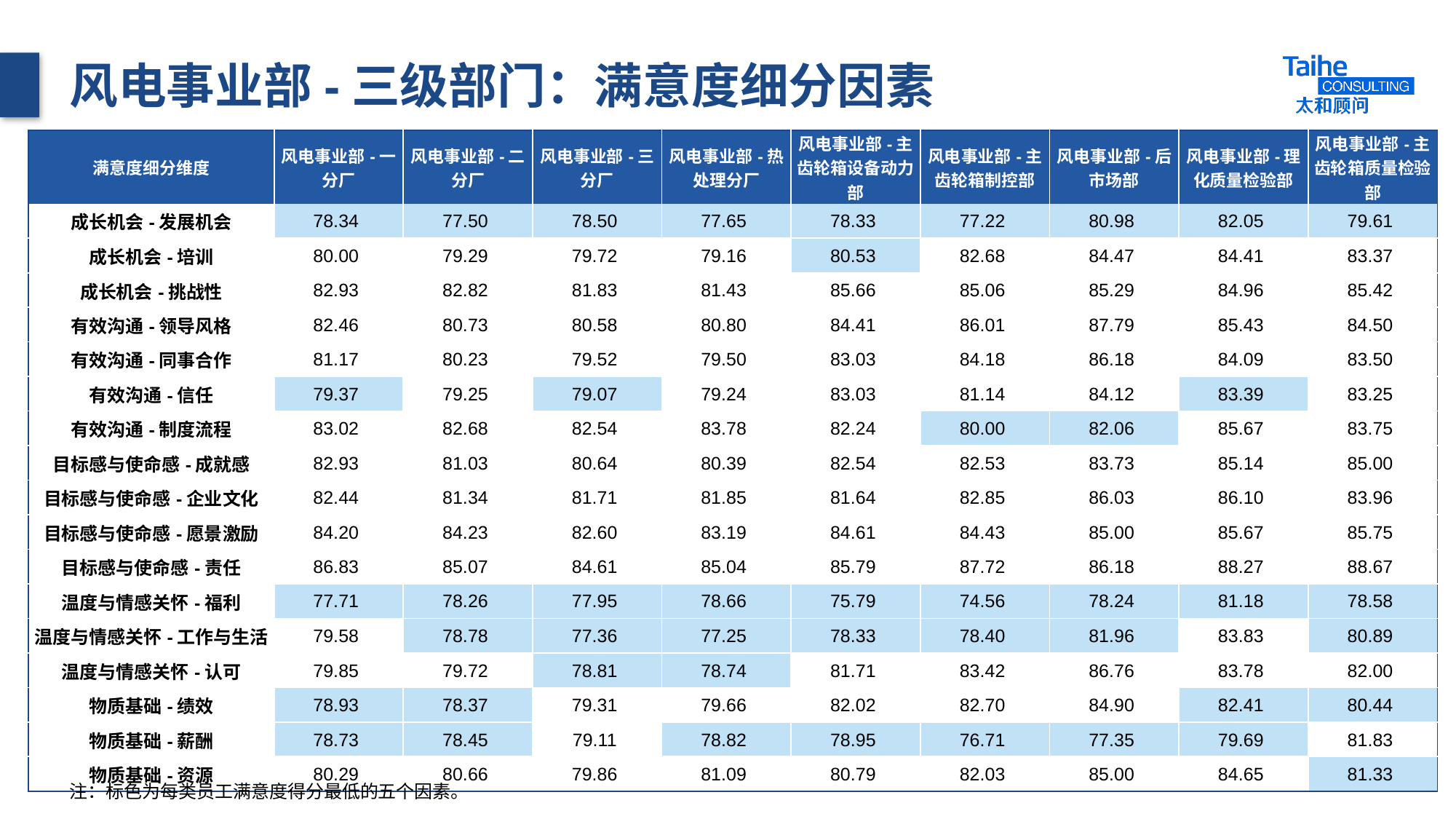

# 风电事业部-三级部门：满意度细分因素
| 满意度细分维度 | 风电事业部-一分厂 | 风电事业部-二分厂 | 风电事业部-三分厂 | 风电事业部-热处理分厂 | 风电事业部-主齿轮箱设备动力部 | 风电事业部-主齿轮箱制控部 | 风电事业部-后市场部 | 风电事业部-理化质量检验部 | 风电事业部-主齿轮箱质量检验部 |
| --- | --- | --- | --- | --- | --- | --- | --- | --- | --- |
| 成长机会-发展机会 | 78.34 | 77.50 | 78.50 | 77.65 | 78.33 | 77.22 | 80.98 | 82.05 | 79.61 |
| 成长机会-培训 | 80.00 | 79.29 | 79.72 | 79.16 | 80.53 | 82.68 | 84.47 | 84.41 | 83.37 |
| 成长机会-挑战性 | 82.93 | 82.82 | 81.83 | 81.43 | 85.66 | 85.06 | 85.29 | 84.96 | 85.42 |
| 有效沟通-领导风格 | 82.46 | 80.73 | 80.58 | 80.80 | 84.41 | 86.01 | 87.79 | 85.43 | 84.50 |
| 有效沟通-同事合作 | 81.17 | 80.23 | 79.52 | 79.50 | 83.03 | 84.18 | 86.18 | 84.09 | 83.50 |
| 有效沟通-信任 | 79.37 | 79.25 | 79.07 | 79.24 | 83.03 | 81.14 | 84.12 | 83.39 | 83.25 |
| 有效沟通-制度流程 | 83.02 | 82.68 | 82.54 | 83.78 | 82.24 | 80.00 | 82.06 | 85.67 | 83.75 |
| 目标感与使命感-成就感 | 82.93 | 81.03 | 80.64 | 80.39 | 82.54 | 82.53 | 83.73 | 85.14 | 85.00 |
| 目标感与使命感-企业文化 | 82.44 | 81.34 | 81.71 | 81.85 | 81.64 | 82.85 | 86.03 | 86.10 | 83.96 |
| 目标感与使命感-愿景激励 | 84.20 | 84.23 | 82.60 | 83.19 | 84.61 | 84.43 | 85.00 | 85.67 | 85.75 |
| 目标感与使命感-责任 | 86.83 | 85.07 | 84.61 | 85.04 | 85.79 | 87.72 | 86.18 | 88.27 | 88.67 |
| 温度与情感关怀-福利 | 77.71 | 78.26 | 77.95 | 78.66 | 75.79 | 74.56 | 78.24 | 81.18 | 78.58 |
| 温度与情感关怀-工作与生活 | 79.58 | 78.78 | 77.36 | 77.25 | 78.33 | 78.40 | 81.96 | 83.83 | 80.89 |
| 温度与情感关怀-认可 | 79.85 | 79.72 | 78.81 | 78.74 | 81.71 | 83.42 | 86.76 | 83.78 | 82.00 |
| 物质基础-绩效 | 78.93 | 78.37 | 79.31 | 79.66 | 82.02 | 82.70 | 84.90 | 82.41 | 80.44 |
| 物质基础-薪酬 | 78.73 | 78.45 | 79.11 | 78.82 | 78.95 | 76.71 | 77.35 | 79.69 | 81.83 |
| 物质基础-资源 | 80.29 | 80.66 | 79.86 | 81.09 | 80.79 | 82.03 | 85.00 | 84.65 | 81.33 |
62
注：标色为每类员工满意度得分最低的五个因素。